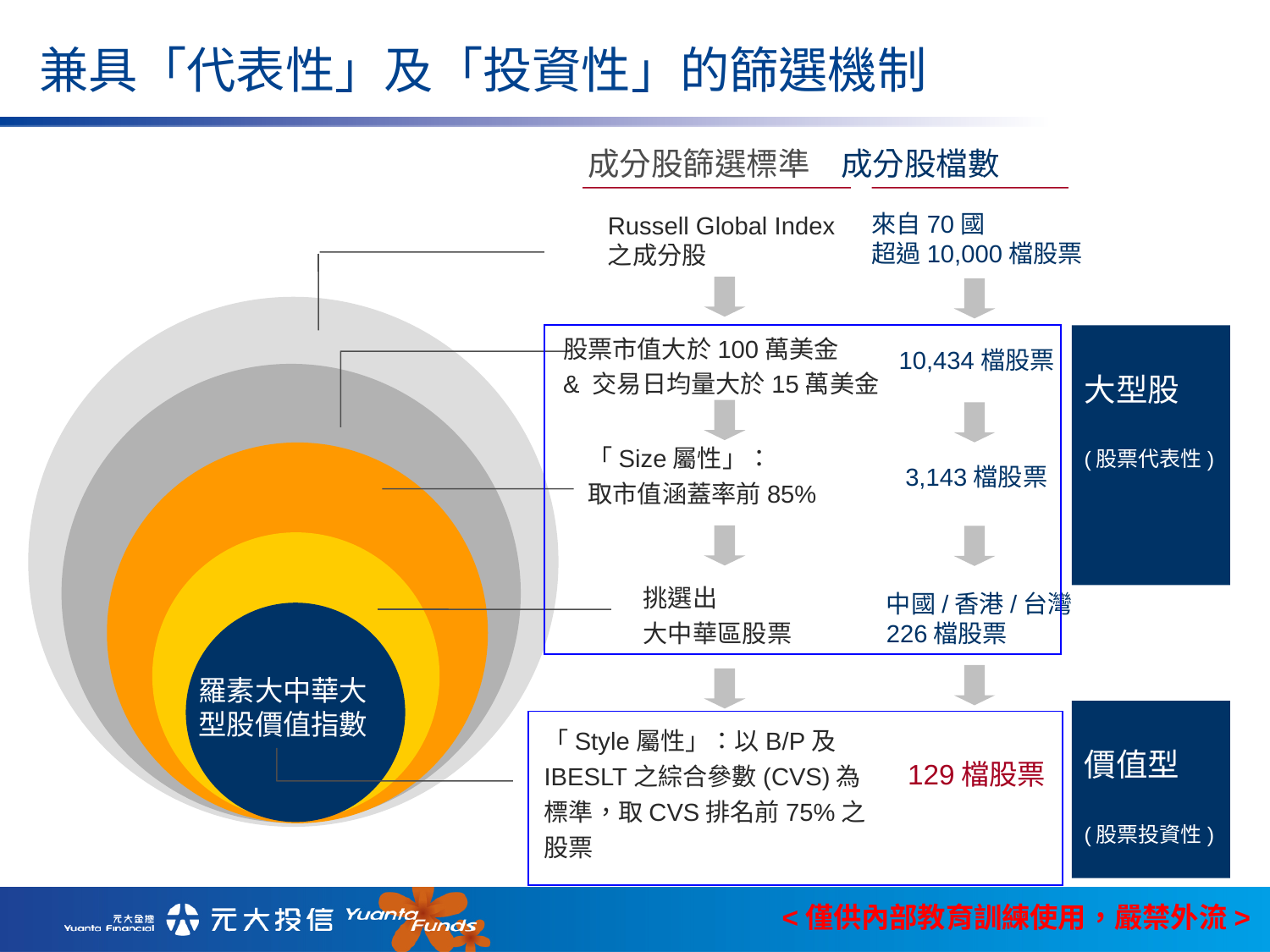

兼具「代表性」及「投資性」的篩選機制
成分股篩選標準
成分股檔數

來自70國
超過10,000檔股票
Russell Global Index
之成分股

股票市值大於100萬美金
& 交易日均量大於15萬美金

大型股
(股票代表性)

10,434檔股票

「Size屬性」：
取市值涵蓋率前85%

3,143檔股票

挑選出
大中華區股票
中國/香港/台灣
226檔股票

羅素大中華大型股價值指數

價值型
(股票投資性)

「Style屬性」：以B/P及IBESLT之綜合參數(CVS)為標準，取CVS排名前75%之股票

129檔股票